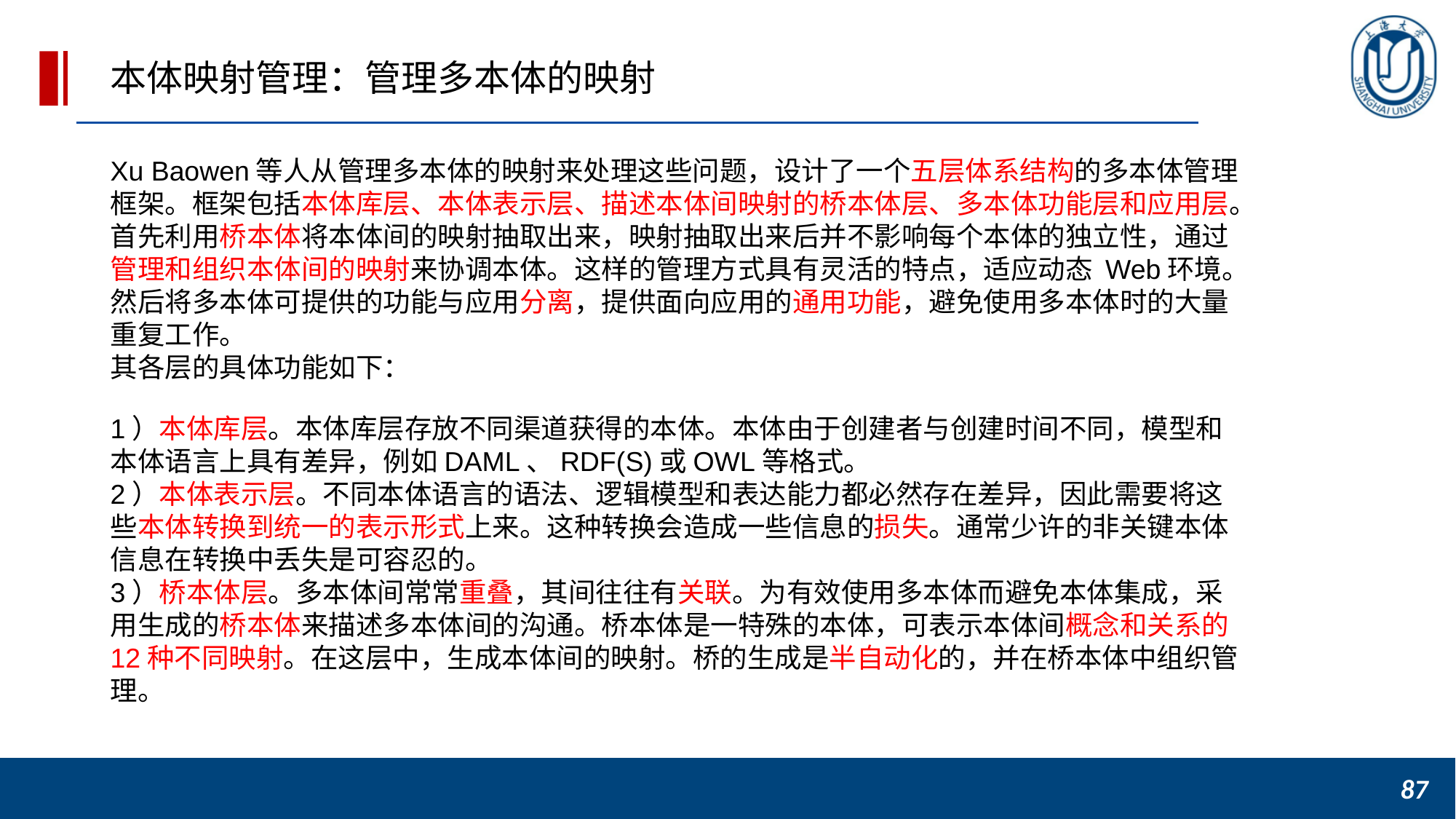

本体映射管理：管理多本体的映射
Xu Baowen等人从管理多本体的映射来处理这些问题，设计了一个五层体系结构的多本体管理框架。框架包括本体库层、本体表示层、描述本体间映射的桥本体层、多本体功能层和应用层。首先利用桥本体将本体间的映射抽取出来，映射抽取出来后并不影响每个本体的独立性，通过管理和组织本体间的映射来协调本体。这样的管理方式具有灵活的特点，适应动态 Web环境。然后将多本体可提供的功能与应用分离，提供面向应用的通用功能，避免使用多本体时的大量重复工作。
其各层的具体功能如下：
1）本体库层。本体库层存放不同渠道获得的本体。本体由于创建者与创建时间不同，模型和本体语言上具有差异，例如DAML、RDF(S)或OWL等格式。
2）本体表示层。不同本体语言的语法、逻辑模型和表达能力都必然存在差异，因此需要将这些本体转换到统一的表示形式上来。这种转换会造成一些信息的损失。通常少许的非关键本体信息在转换中丢失是可容忍的。
3）桥本体层。多本体间常常重叠，其间往往有关联。为有效使用多本体而避免本体集成，采用生成的桥本体来描述多本体间的沟通。桥本体是一特殊的本体，可表示本体间概念和关系的12种不同映射。在这层中，生成本体间的映射。桥的生成是半自动化的，并在桥本体中组织管理。
87